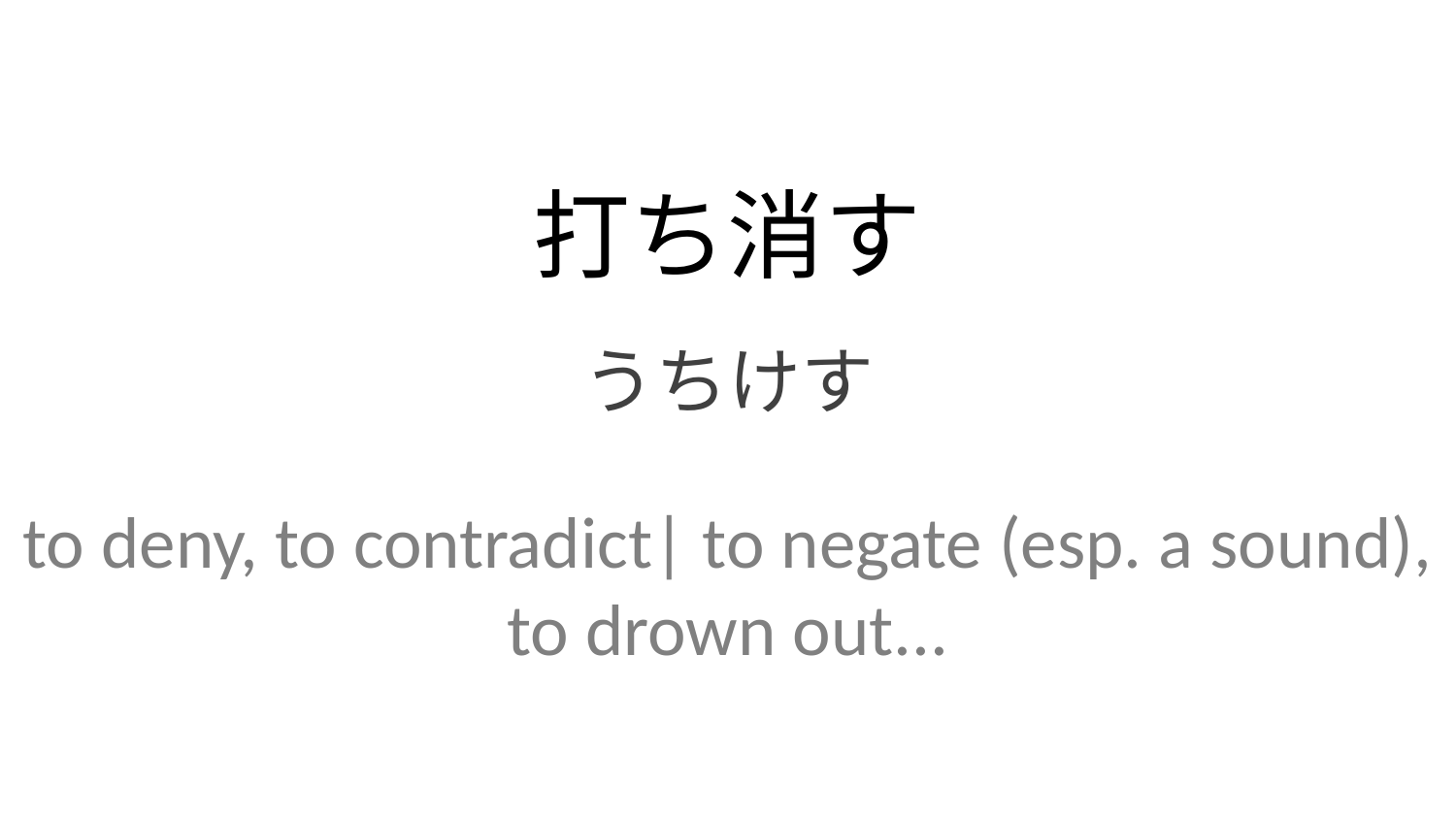

打ち消す

うちけす
to deny, to contradict| to negate (esp. a sound), to drown out...